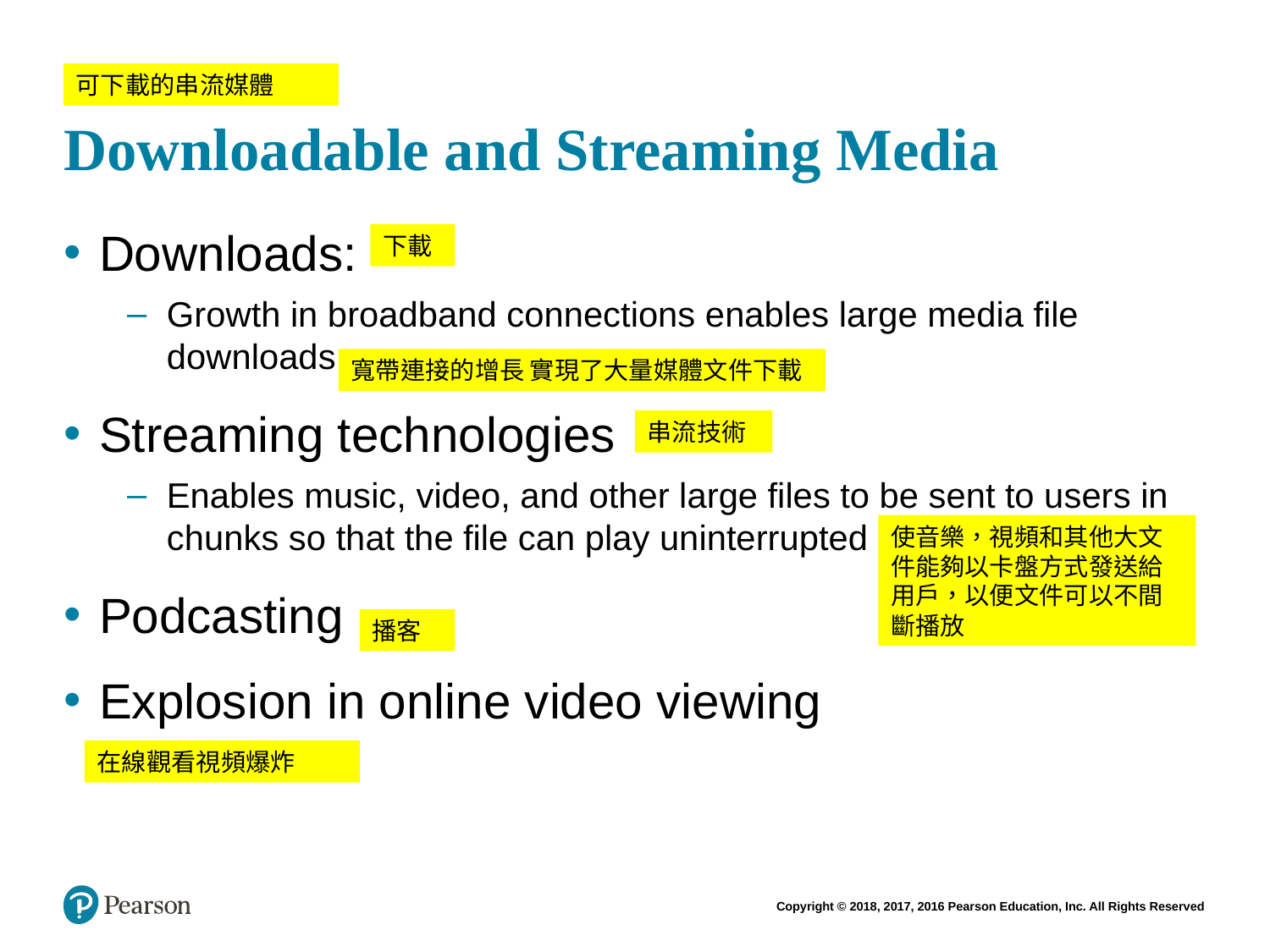

# Downloadable and Streaming Media
可下載的串流媒體
Downloads:
Growth in broadband connections enables large media file downloads
Streaming technologies
Enables music, video, and other large files to be sent to users in chunks so that the file can play uninterrupted
Podcasting
Explosion in online video viewing
下載
寬帶連接的增長 實現了大量媒體文件下載
串流技術
使音樂，視頻和其他大文件能夠以卡盤方式發送給用戶，以便文件可以不間斷播放
播客
在線觀看視頻爆炸